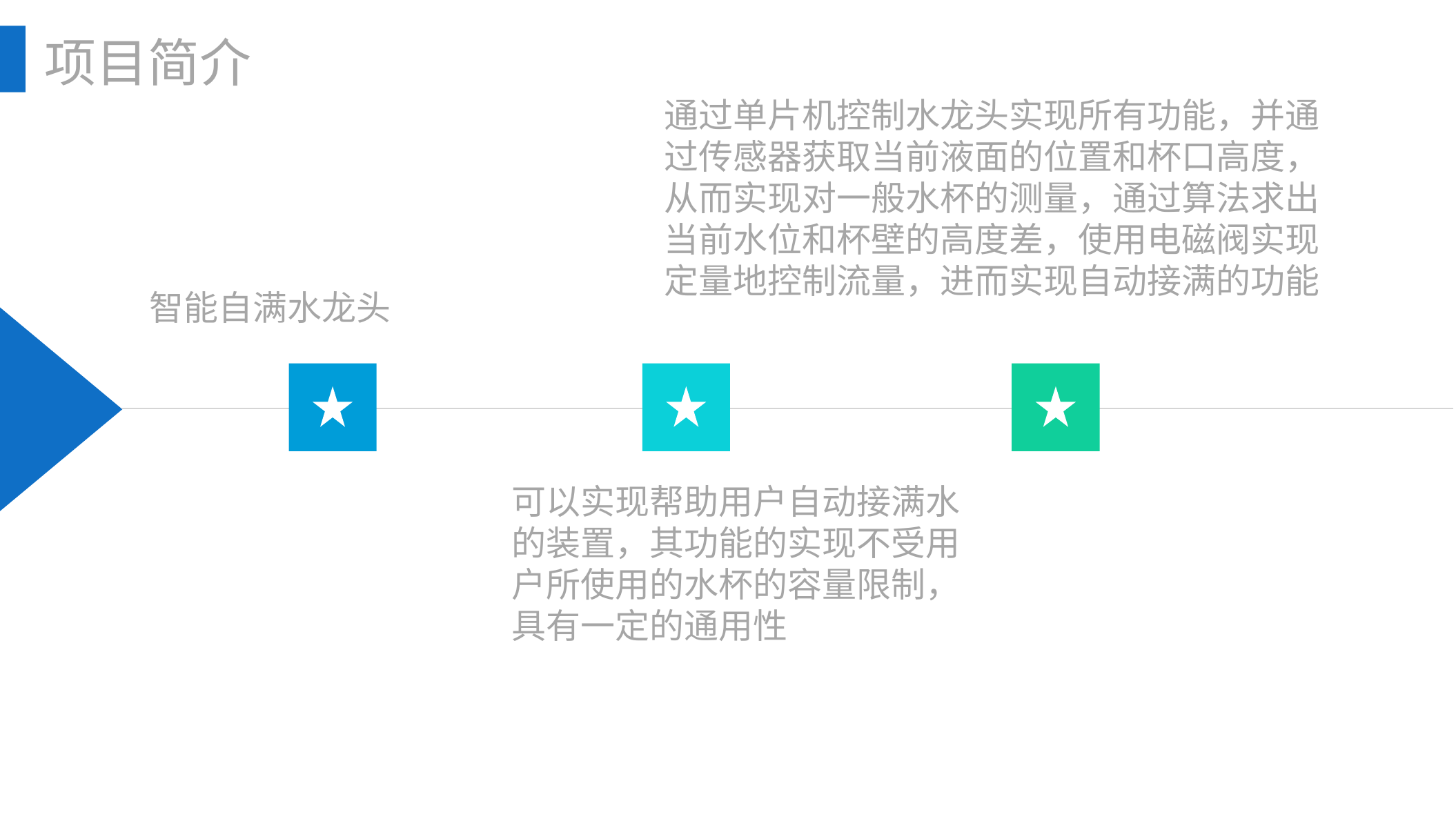

项目简介
通过单片机控制水龙头实现所有功能，并通过传感器获取当前液面的位置和杯口高度，从而实现对一般水杯的测量，通过算法求出当前水位和杯壁的高度差，使用电磁阀实现定量地控制流量，进而实现自动接满的功能
智能自满水龙头

可以实现帮助用户自动接满水的装置，其功能的实现不受用户所使用的水杯的容量限制，具有一定的通用性